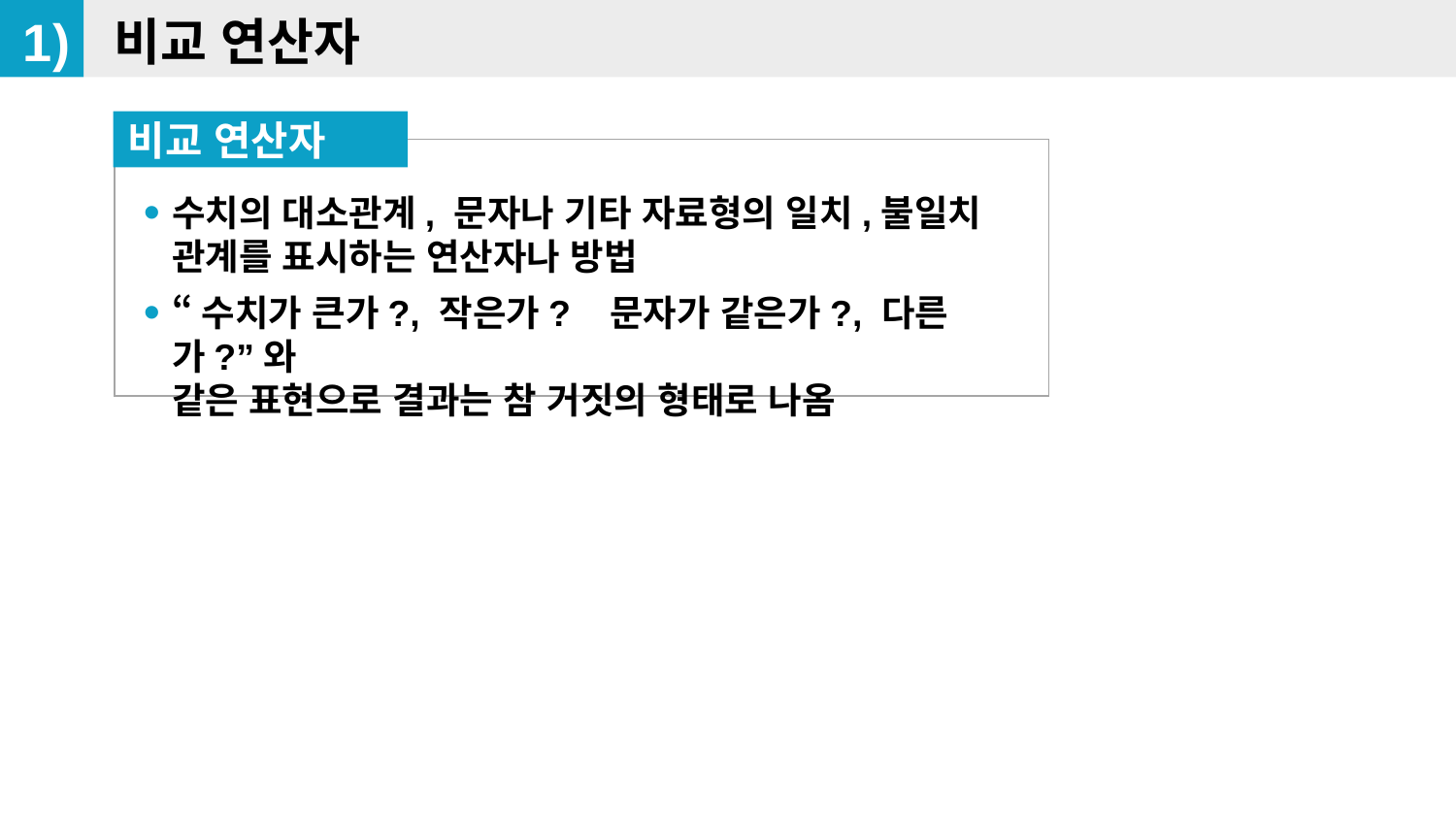

1)
비교 연산자
비교 연산자
수치의 대소관계, 문자나 기타 자료형의 일치,불일치 관계를 표시하는 연산자나 방법
“수치가 큰가?, 작은가?   문자가 같은가?, 다른가?”와
같은 표현으로 결과는 참 거짓의 형태로 나옴